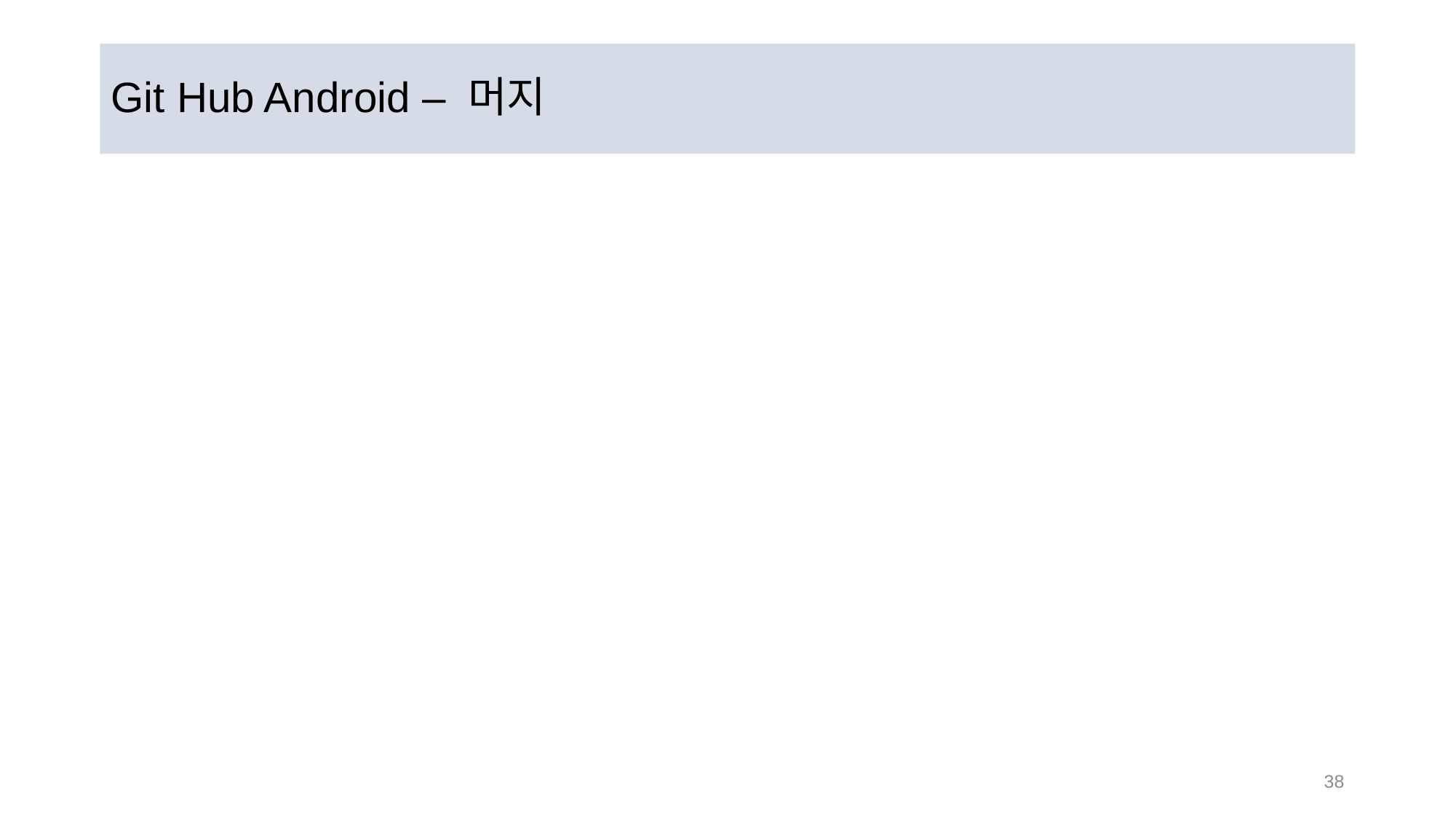

# Git Hub Android – 머지

38